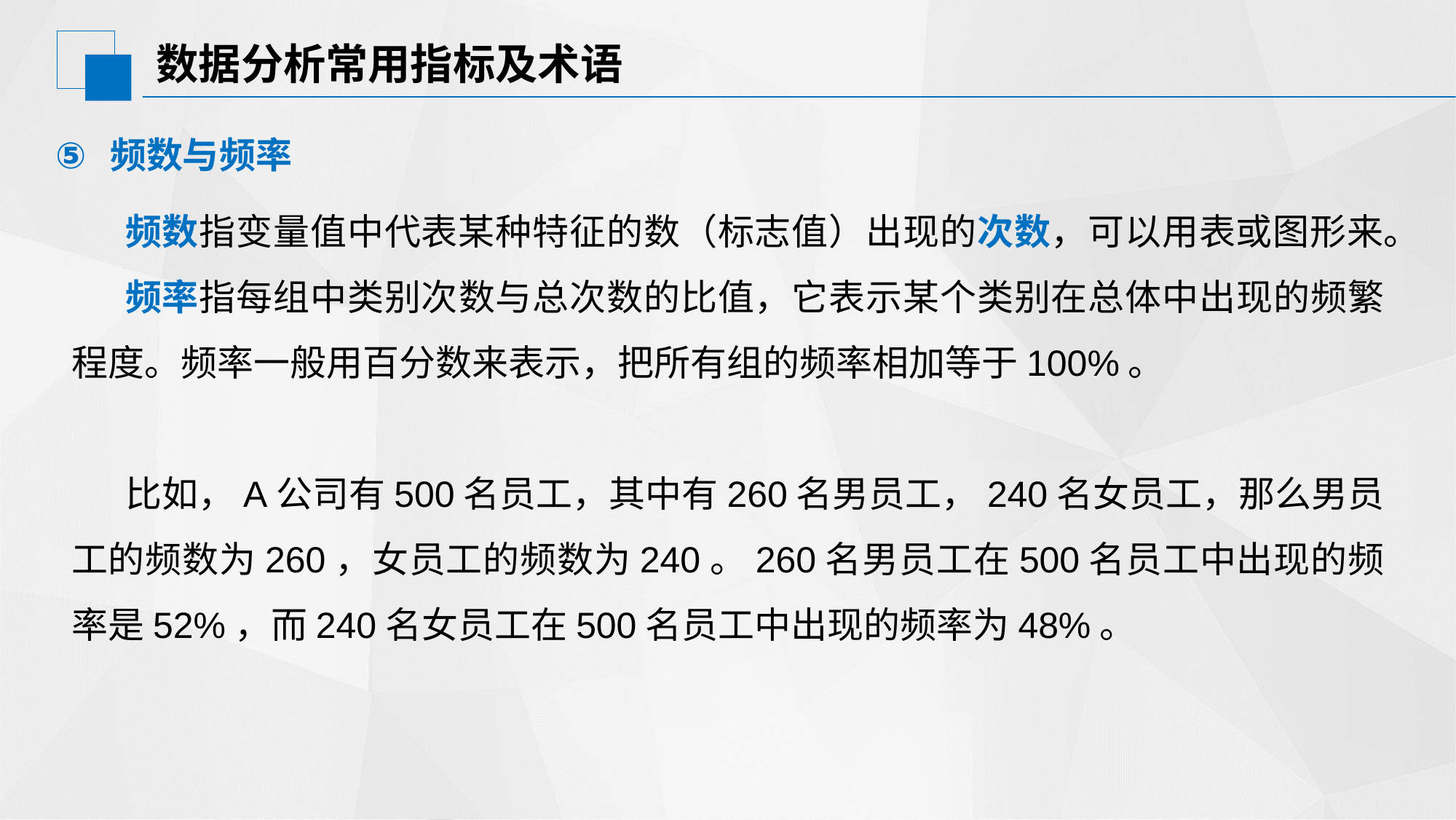

# 数据分析常用指标及术语
频数与频率
频数指变量值中代表某种特征的数（标志值）出现的次数，可以用表或图形来。
频率指每组中类别次数与总次数的比值，它表示某个类别在总体中出现的频繁程度。频率一般用百分数来表示，把所有组的频率相加等于100%。

比如，A公司有500名员工，其中有260名男员工，240名女员工，那么男员工的频数为260，女员工的频数为240。260名男员工在500名员工中出现的频率是52%，而240名女员工在500名员工中出现的频率为48%。